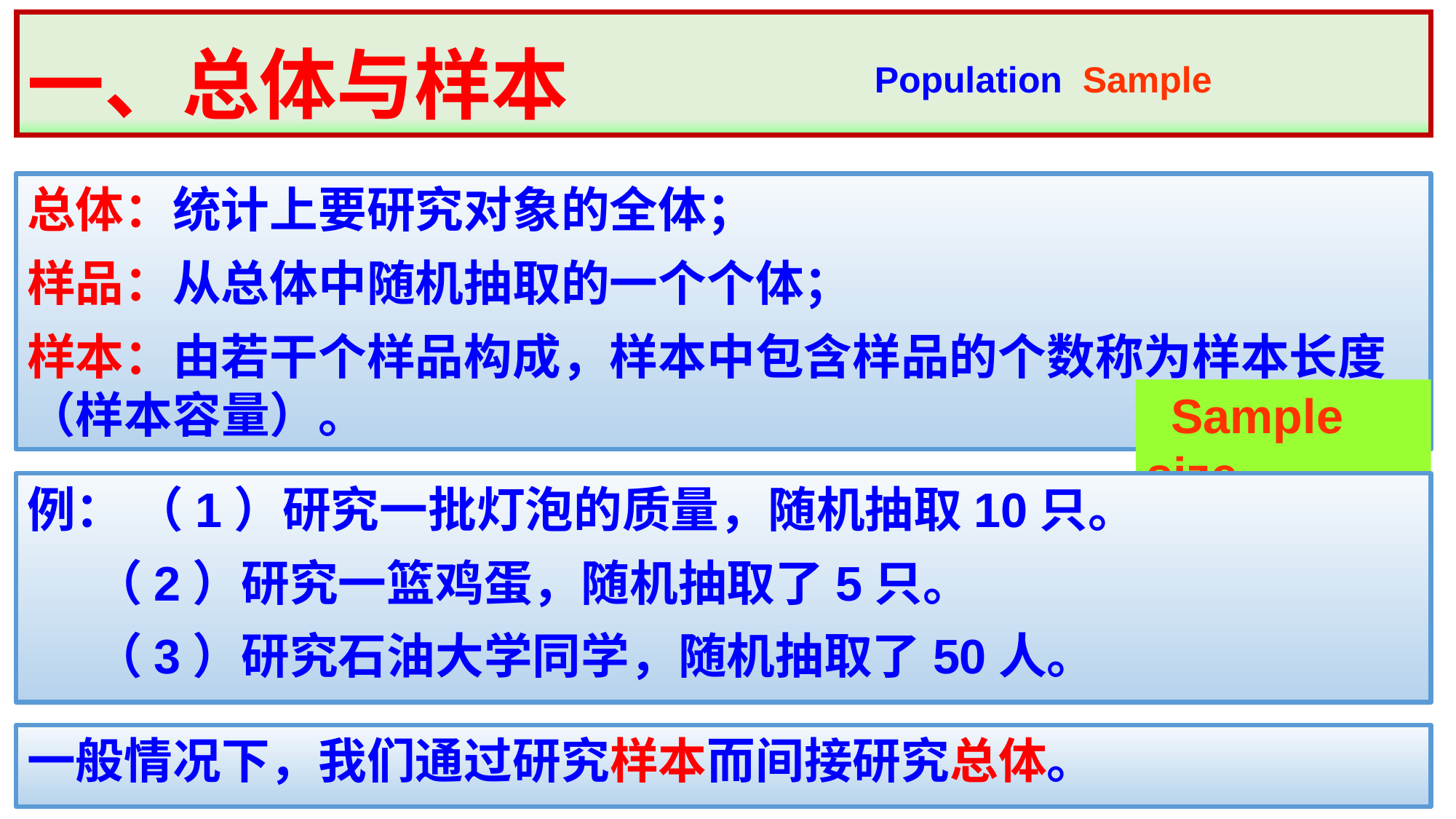

一、总体与样本
Population  Sample
总体：统计上要研究对象的全体；
样品：从总体中随机抽取的一个个体；
样本：由若干个样品构成，样本中包含样品的个数称为样本长度（样本容量）。
  Sample  size
例： （1）研究一批灯泡的质量，随机抽取10只。
     （2）研究一篮鸡蛋，随机抽取了5只。
     （3）研究石油大学同学，随机抽取了50人。
一般情况下，我们通过研究样本而间接研究总体。